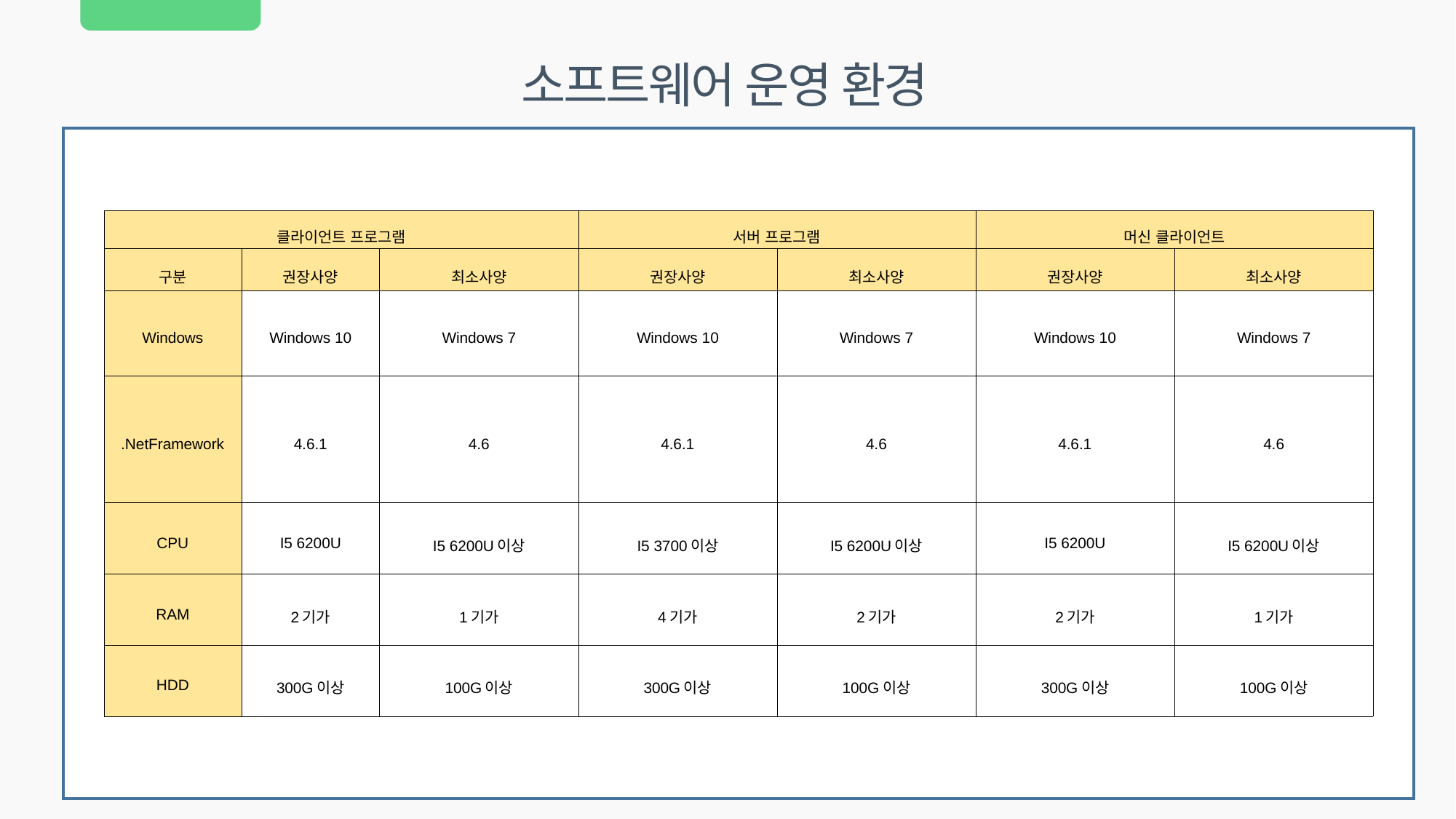

소프트웨어 운영 환경

| 클라이언트 프로그램 |  |  | 서버 프로그램 |  | 머신 클라이언트 |  |
| --- | --- | --- | --- | --- | --- | --- |
| 구분 | 권장사양 | 최소사양 | 권장사양 | 최소사양 | 권장사양 | 최소사양 |
| Windows | Windows 10 | Windows 7 | Windows 10 | Windows 7 | Windows 10 | Windows 7 |
| .NetFramework | 4.6.1 | 4.6 | 4.6.1 | 4.6 | 4.6.1 | 4.6 |
| CPU | I5 6200U | I5 6200U이상 | I5 3700이상 | I5 6200U이상 | I5 6200U | I5 6200U이상 |
| RAM | 2기가 | 1기가 | 4기가 | 2기가 | 2기가 | 1기가 |
| HDD | 300G이상 | 100G이상 | 300G이상 | 100G이상 | 300G이상 | 100G이상 |